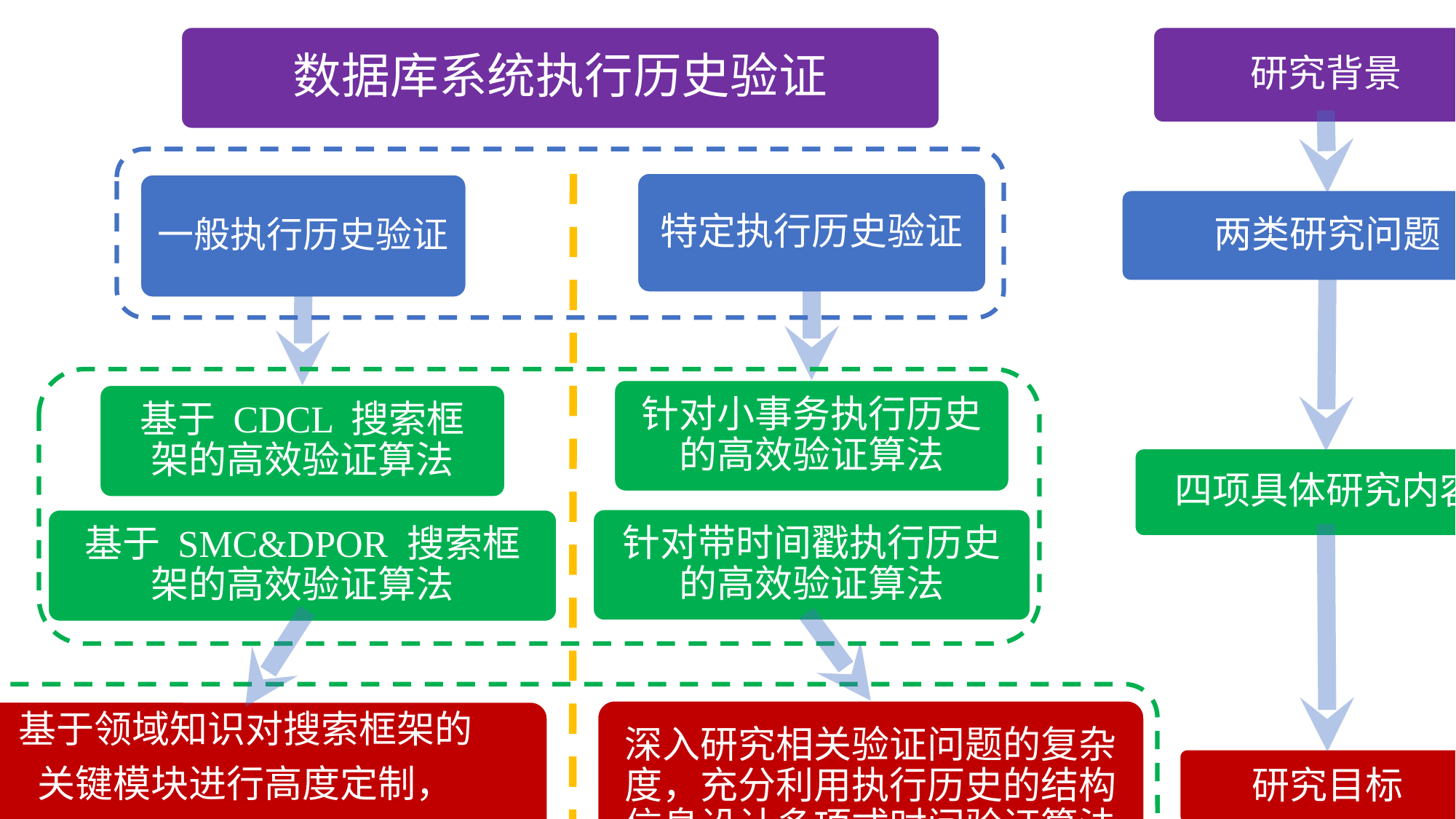

研究背景
数据库系统执行历史验证

特定执行历史验证
一般执行历史验证

两类研究问题

针对小事务执行历史的高效验证算法

基于 CDCL 搜索框架的高效验证算法

四项具体研究内容

针对带时间戳执行历史的高效验证算法
基于 SMC&DPOR 搜索框架的高效验证算法

深入研究相关验证问题的复杂度，充分利用执行历史的结构信息设计多项式时间验证算法

基于领域知识对搜索框架的
关键模块进行高度定制，
设计时间与空间均最优的搜索策略

研究目标